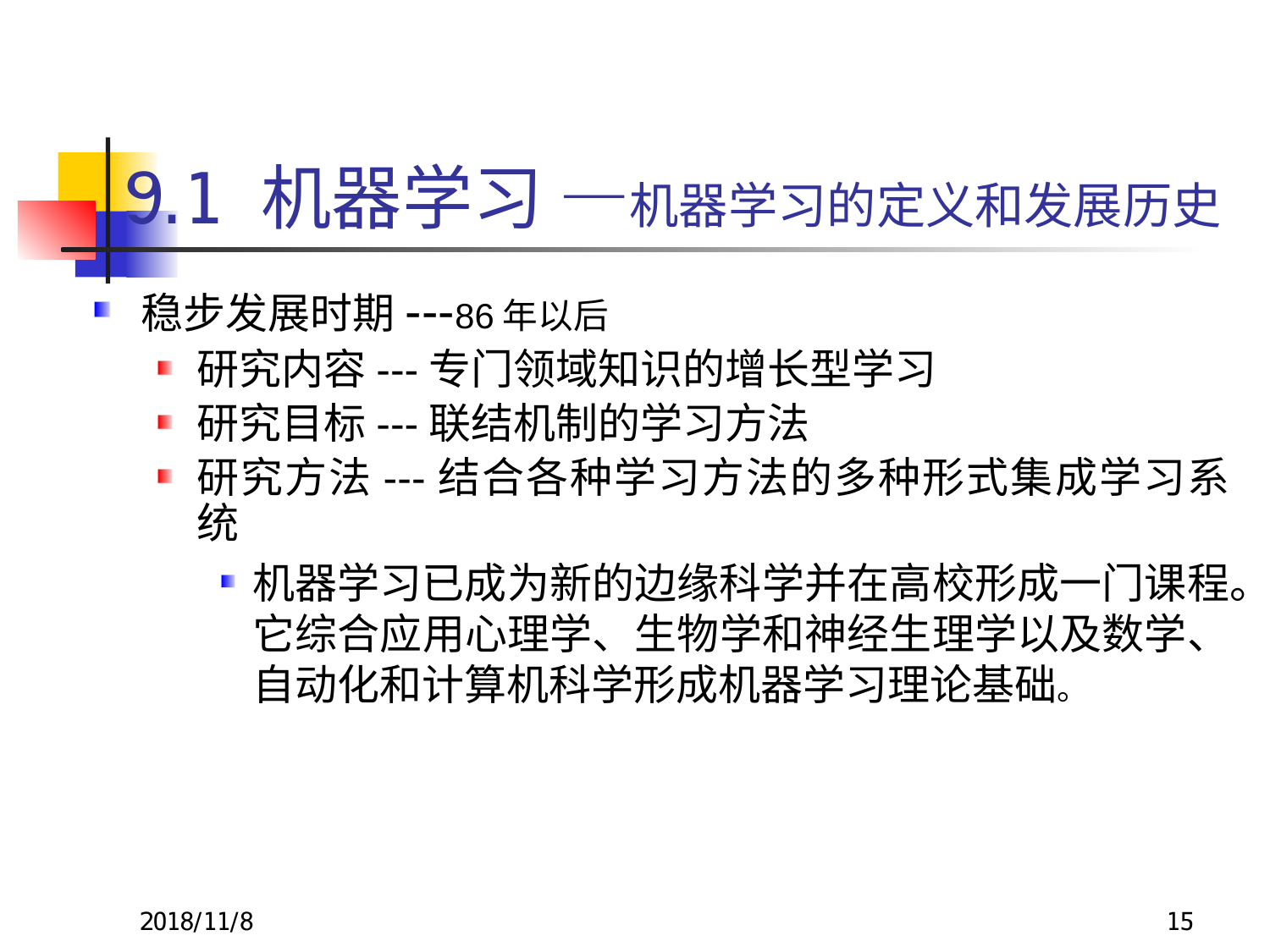

# 9.1 机器学习 —机器学习的定义和发展历史
稳步发展时期---86年以后
研究内容---专门领域知识的增长型学习
研究目标---联结机制的学习方法
研究方法---结合各种学习方法的多种形式集成学习系统
机器学习已成为新的边缘科学并在高校形成一门课程。它综合应用心理学、生物学和神经生理学以及数学、自动化和计算机科学形成机器学习理论基础。
2018/11/8
15